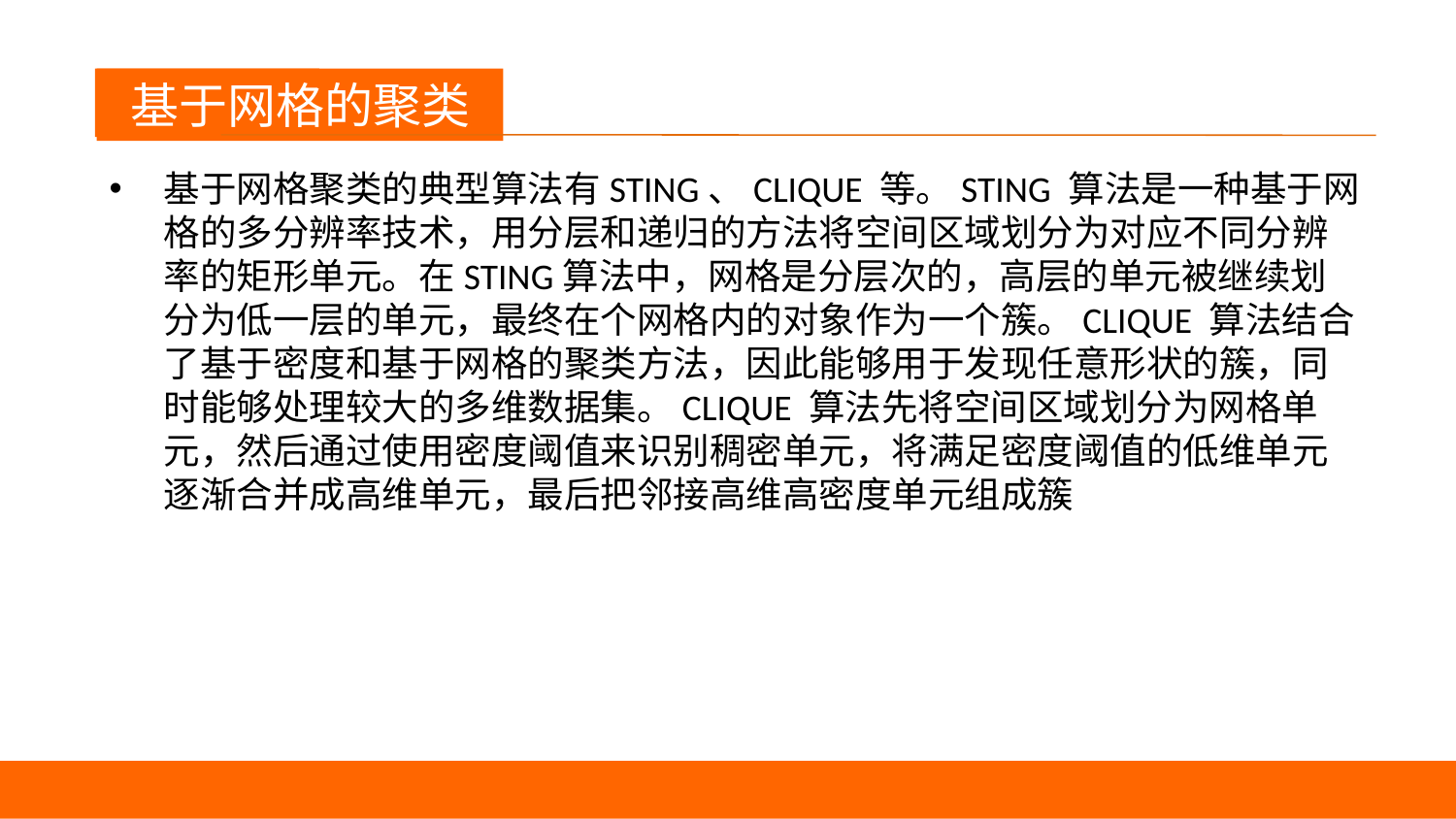

基于网格的聚类
基于网格聚类的典型算法有STING、CLIQUE 等。STING 算法是一种基于网格的多分辨率技术，用分层和递归的方法将空间区域划分为对应不同分辨率的矩形单元。在STING算法中，网格是分层次的，高层的单元被继续划分为低一层的单元，最终在个网格内的对象作为一个簇。CLIQUE 算法结合了基于密度和基于网格的聚类方法，因此能够用于发现任意形状的簇，同时能够处理较大的多维数据集。CLIQUE 算法先将空间区域划分为网格单元，然后通过使用密度阈值来识别稠密单元，将满足密度阈值的低维单元逐渐合并成高维单元，最后把邻接高维高密度单元组成簇